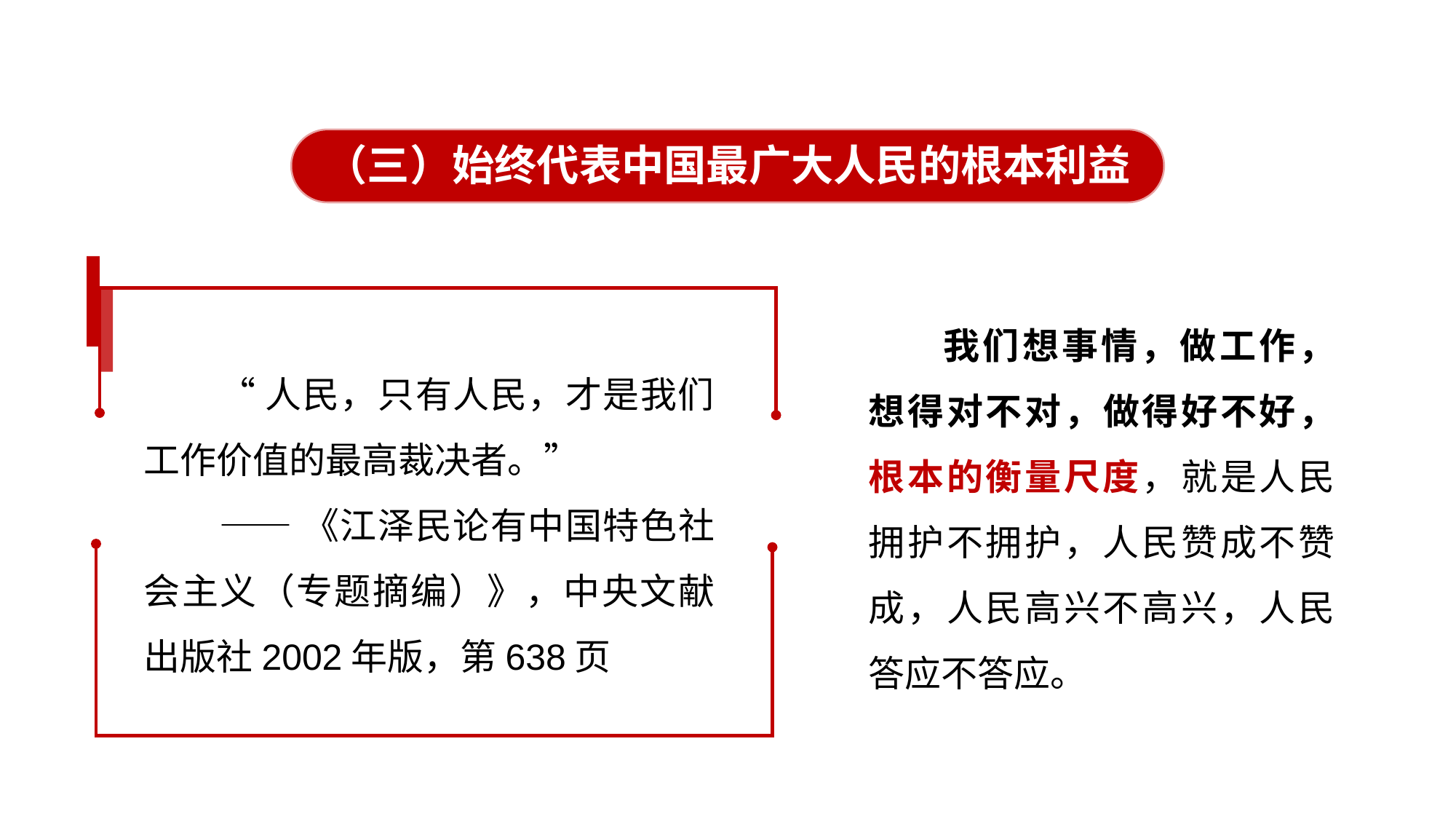

一、“三个代表”重要思想的核心观点
（三）始终代表中国最广大人民的根本利益

“人民，只有人民，才是我们工作价值的最高裁决者。”
——《江泽民论有中国特色社会主义（专题摘编）》，中央文献出版社2002年版，第638页
我们想事情，做工作，想得对不对，做得好不好，根本的衡量尺度，就是人民拥护不拥护，人民赞成不赞成，人民高兴不高兴，人民答应不答应。